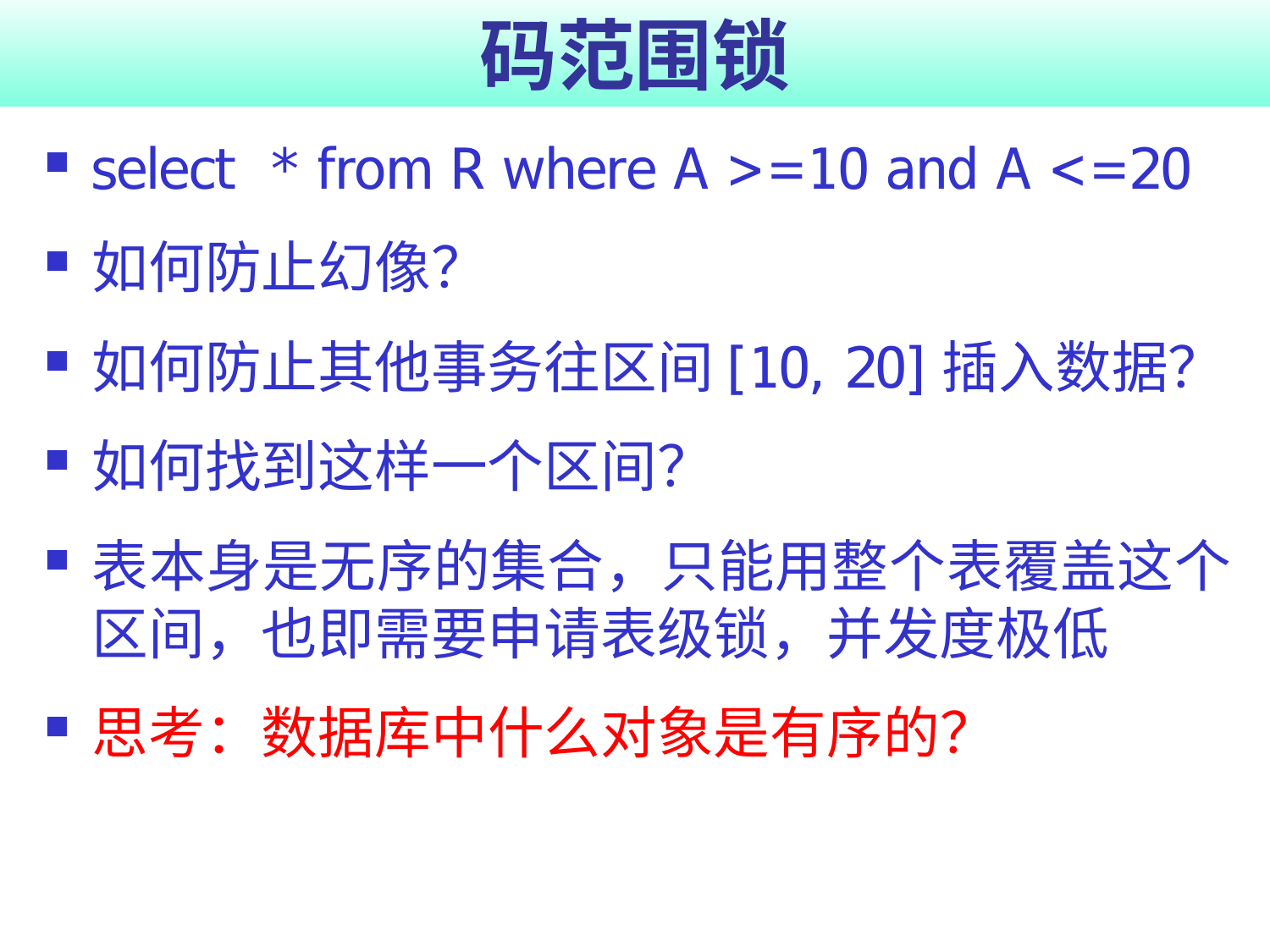

# 码范围锁
select  * from R where A >=10 and A <=20
如何防止幻像？
如何防止其他事务往区间[10, 20]插入数据？
如何找到这样一个区间？
表本身是无序的集合，只能用整个表覆盖这个区间，也即需要申请表级锁，并发度极低
思考：数据库中什么对象是有序的？